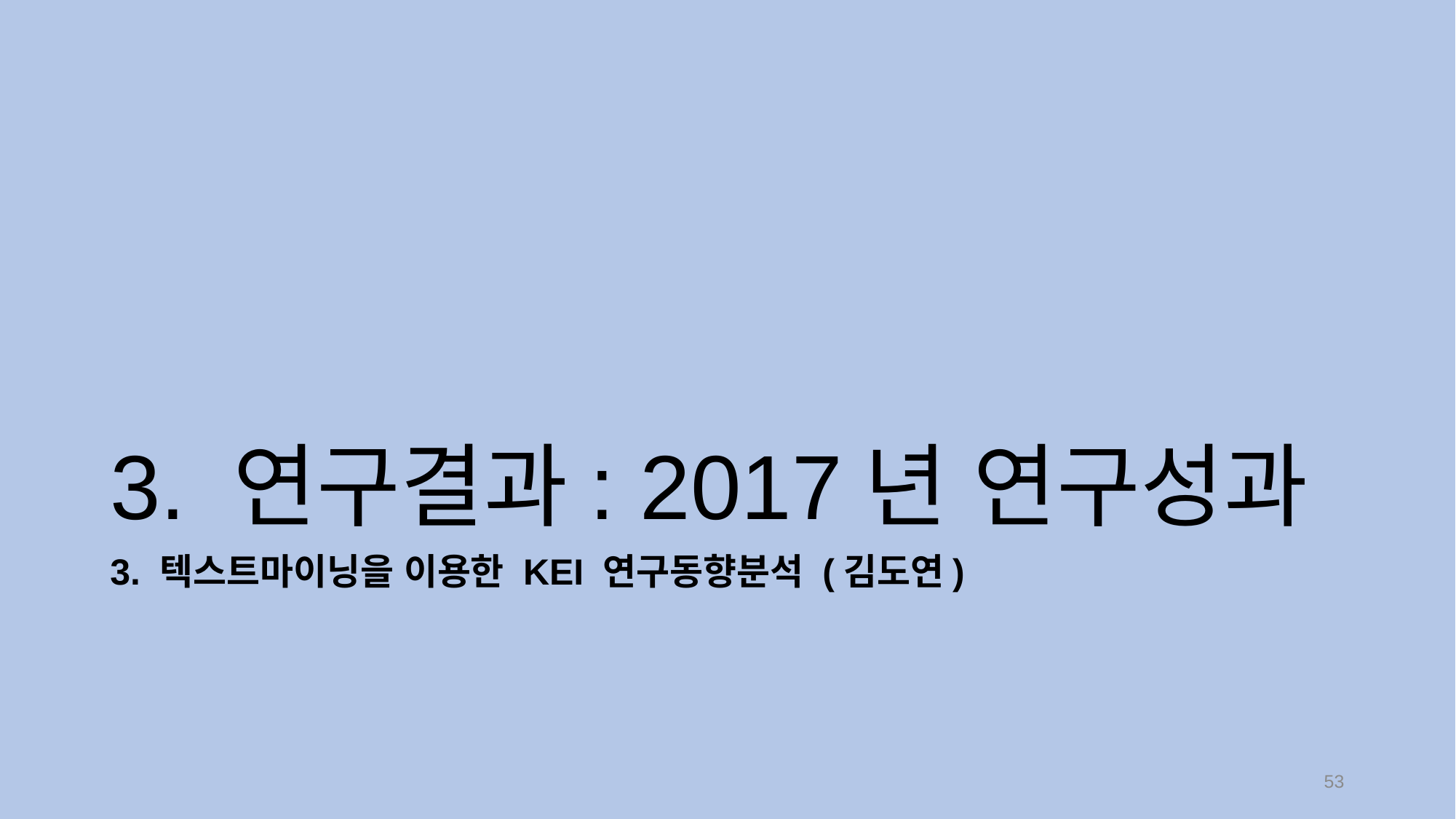

# 3. 연구결과: 2017년 연구성과
3. 텍스트마이닝을 이용한 KEI 연구동향분석 (김도연)
53